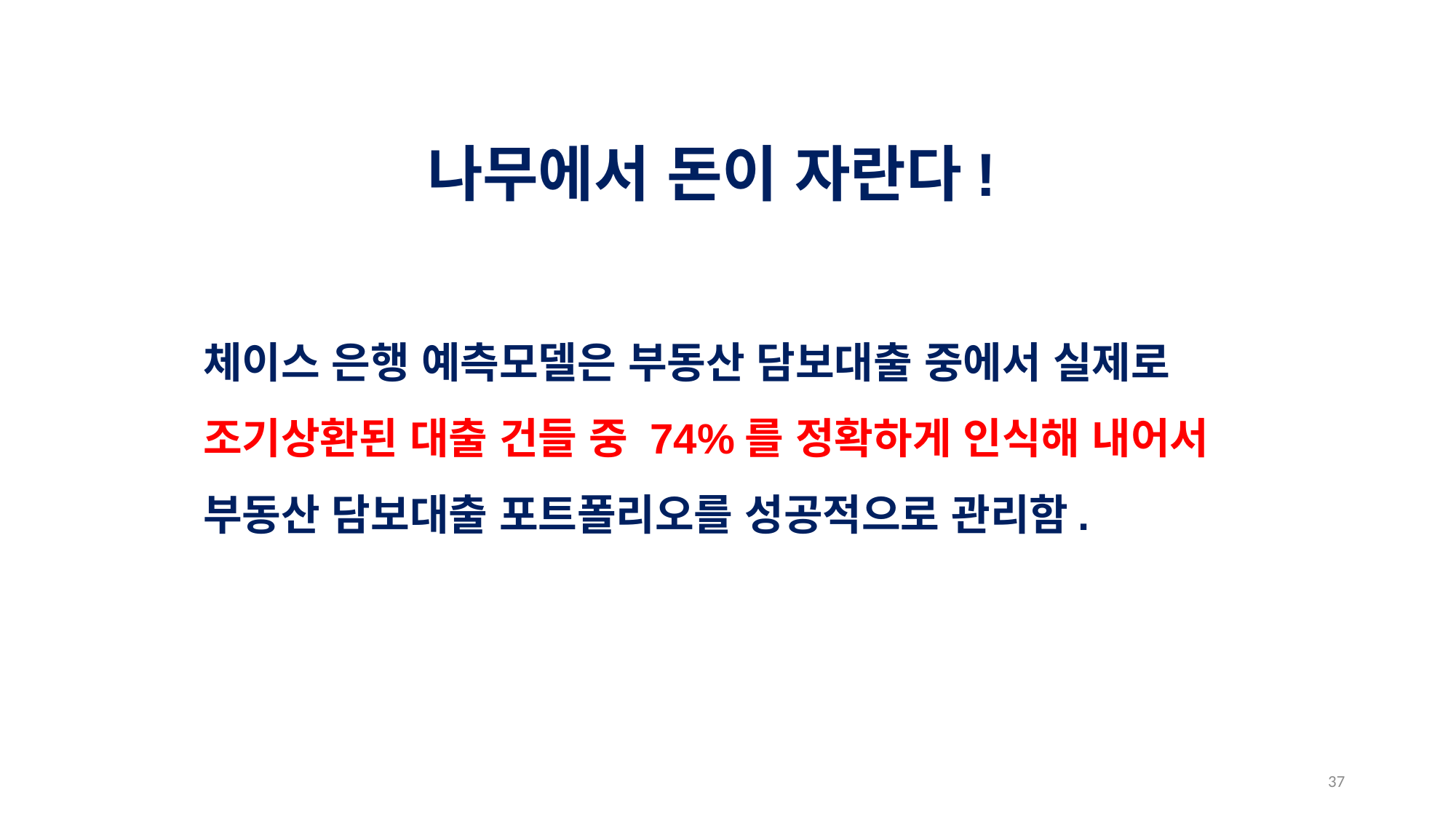

나무에서 돈이 자란다!

체이스 은행 예측모델은 부동산 담보대출 중에서 실제로
조기상환된 대출 건들 중 74%를 정확하게 인식해 내어서
부동산 담보대출 포트폴리오를 성공적으로 관리함.

37